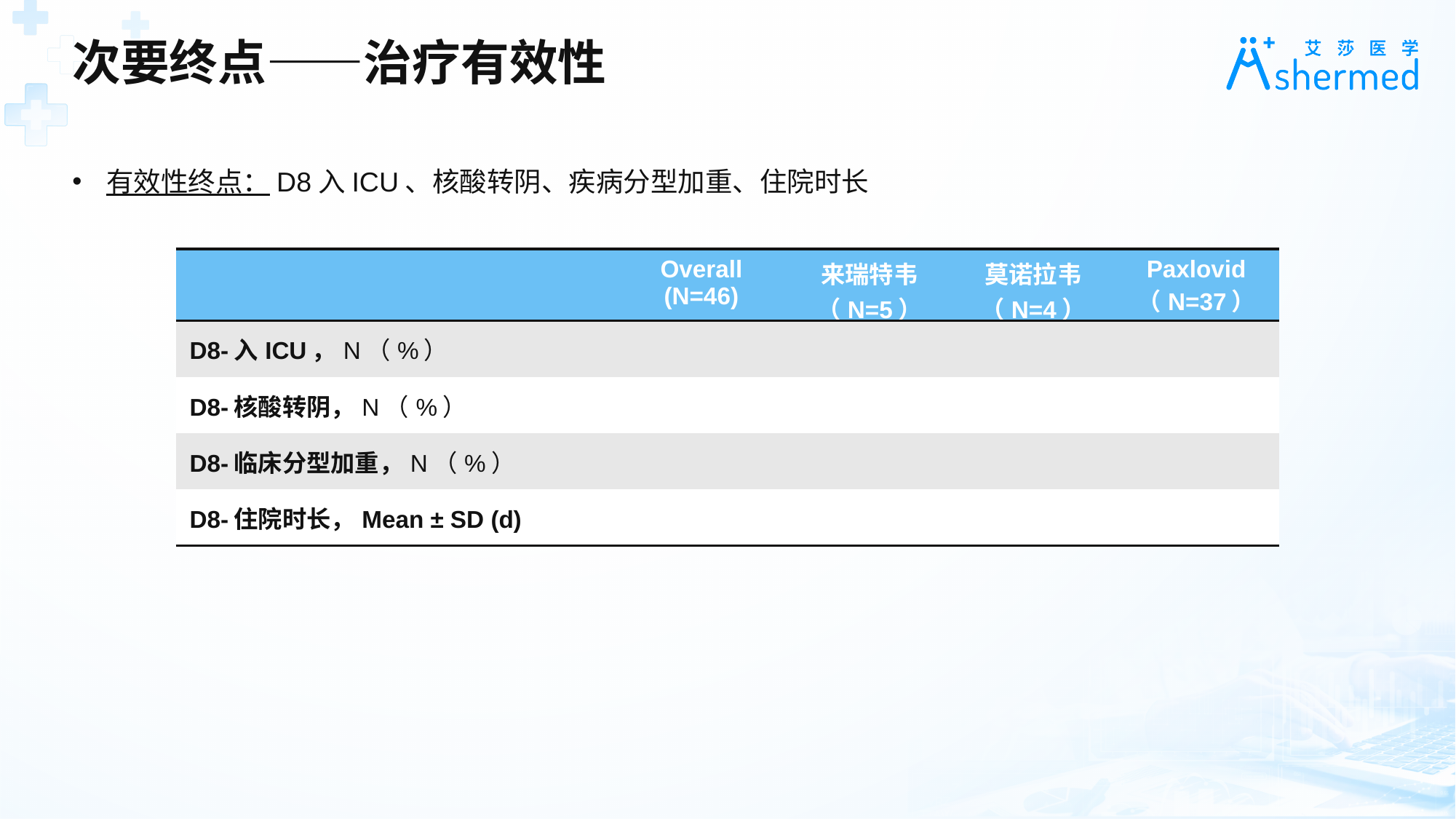

次要终点——治疗有效性
有效性终点：D8入ICU、核酸转阴、疾病分型加重、住院时长
|  | Overall (N=46) | 来瑞特韦 （N=5） | 莫诺拉韦 （N=4） | Paxlovid （N=37） |
| --- | --- | --- | --- | --- |
| D8-入ICU，N（%） |  |  |  |  |
| D8-核酸转阴，N（%） |  |  |  |  |
| D8-临床分型加重，N（%） |  |  |  |  |
| D8-住院时长，Mean ± SD (d) |  |  |  |  |